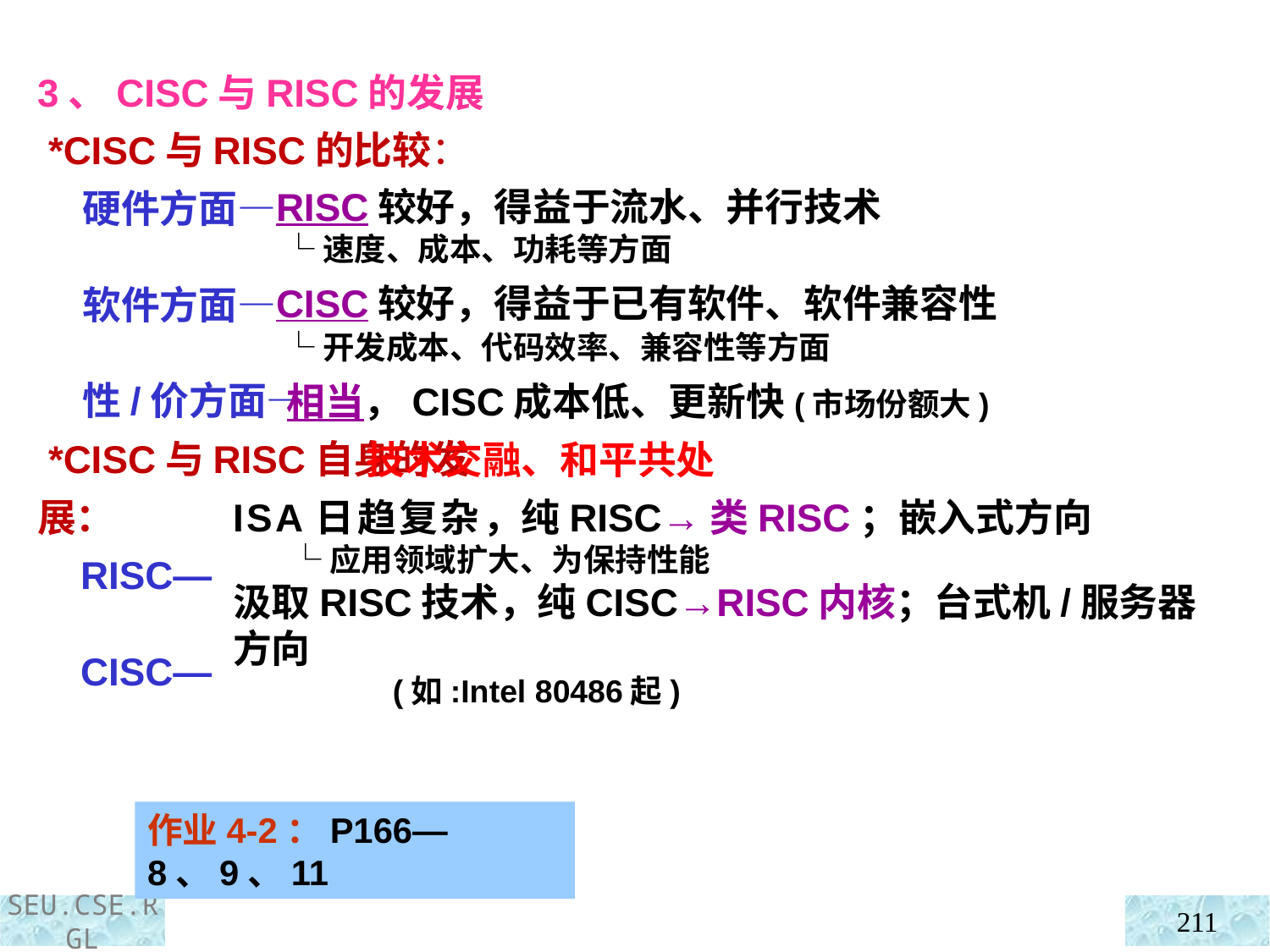

3、CISC与RISC的发展
 *CISC与RISC的比较：
    硬件方面—

    软件方面—

    性/价方面—
 *CISC与RISC自身的发展：
    RISC—

    CISC—
    RISC较好，得益于流水、并行技术
       └速度、成本、功耗等方面
    CISC较好，得益于已有软件、软件兼容性
       └开发成本、代码效率、兼容性等方面
     相当，CISC成本低、更新快(市场份额大)
              技术交融、和平共处
ISA日趋复杂，纯RISC→类RISC；嵌入式方向
        └应用领域扩大、为保持性能
汲取RISC技术，纯CISC→RISC内核；台式机/服务器方向
                  (如:Intel 80486起)
作业4-2：P166—8、9、11
211